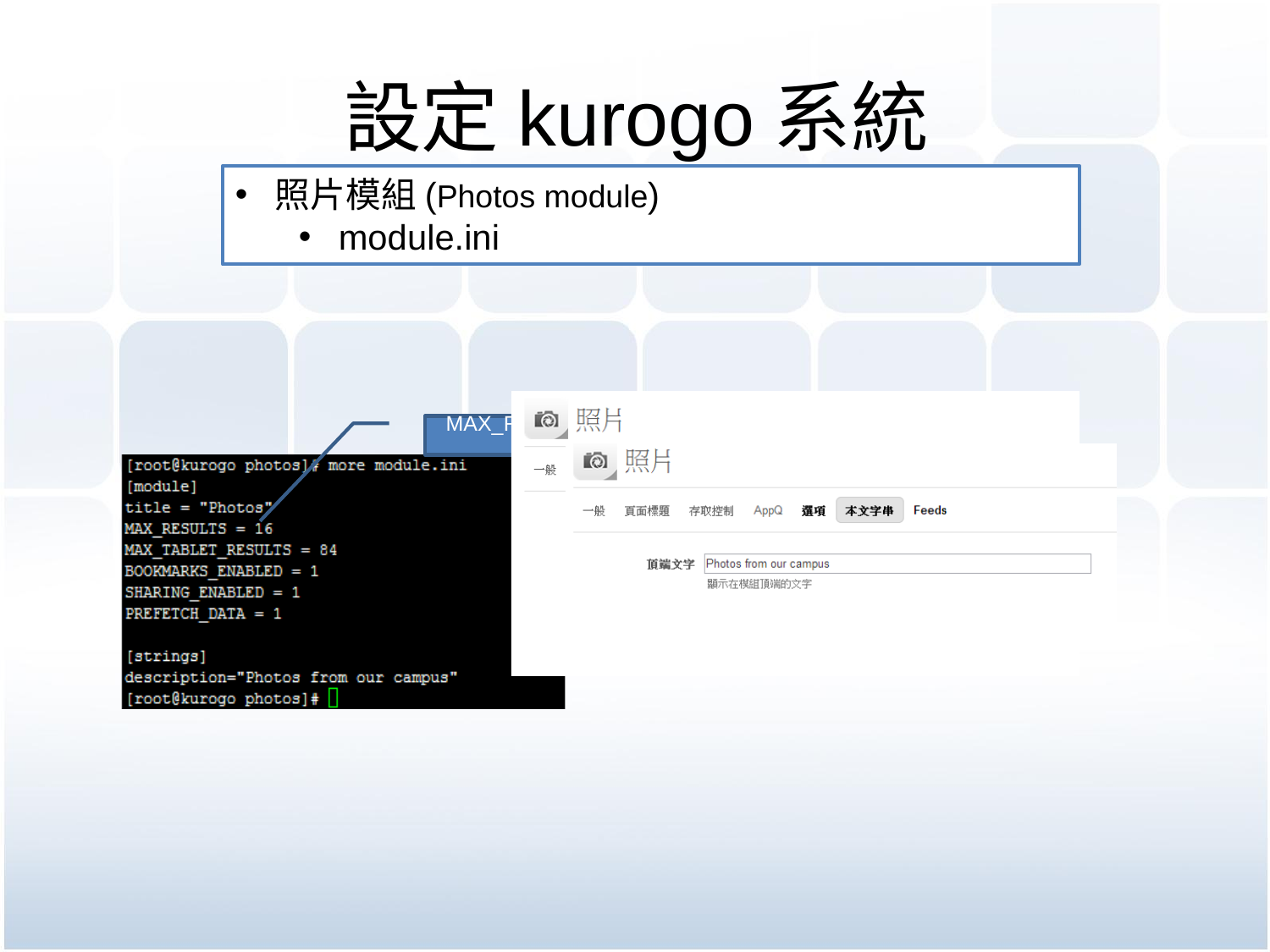

# 設定kurogo系統
照片模組(Photos module)
module.ini

MAX_RESULTS=‘’ #每頁最多顯示的照片數量